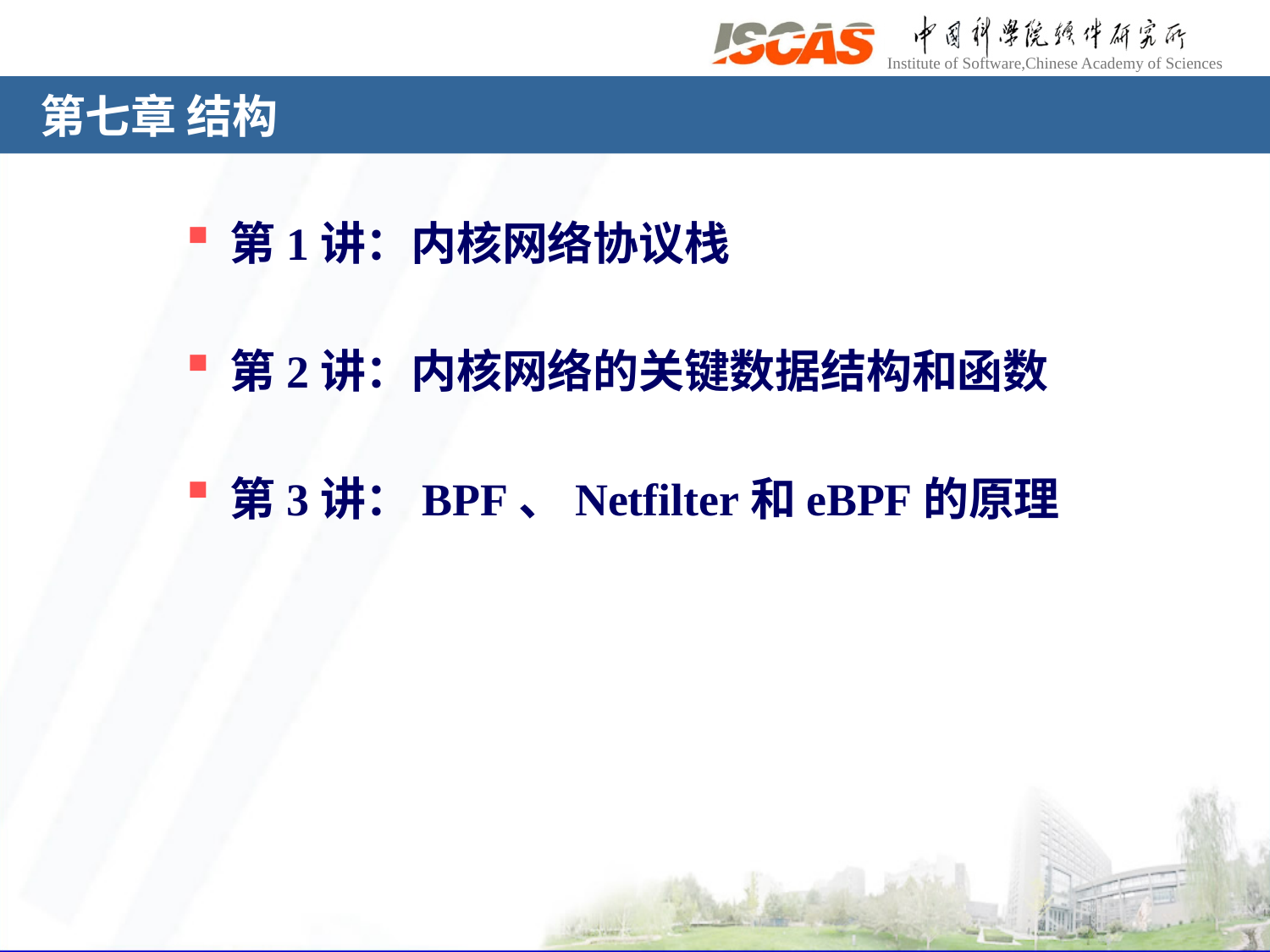

# 第七章 结构
第1讲：内核网络协议栈

第2讲：内核网络的关键数据结构和函数

第3讲：BPF、Netfilter和eBPF的原理